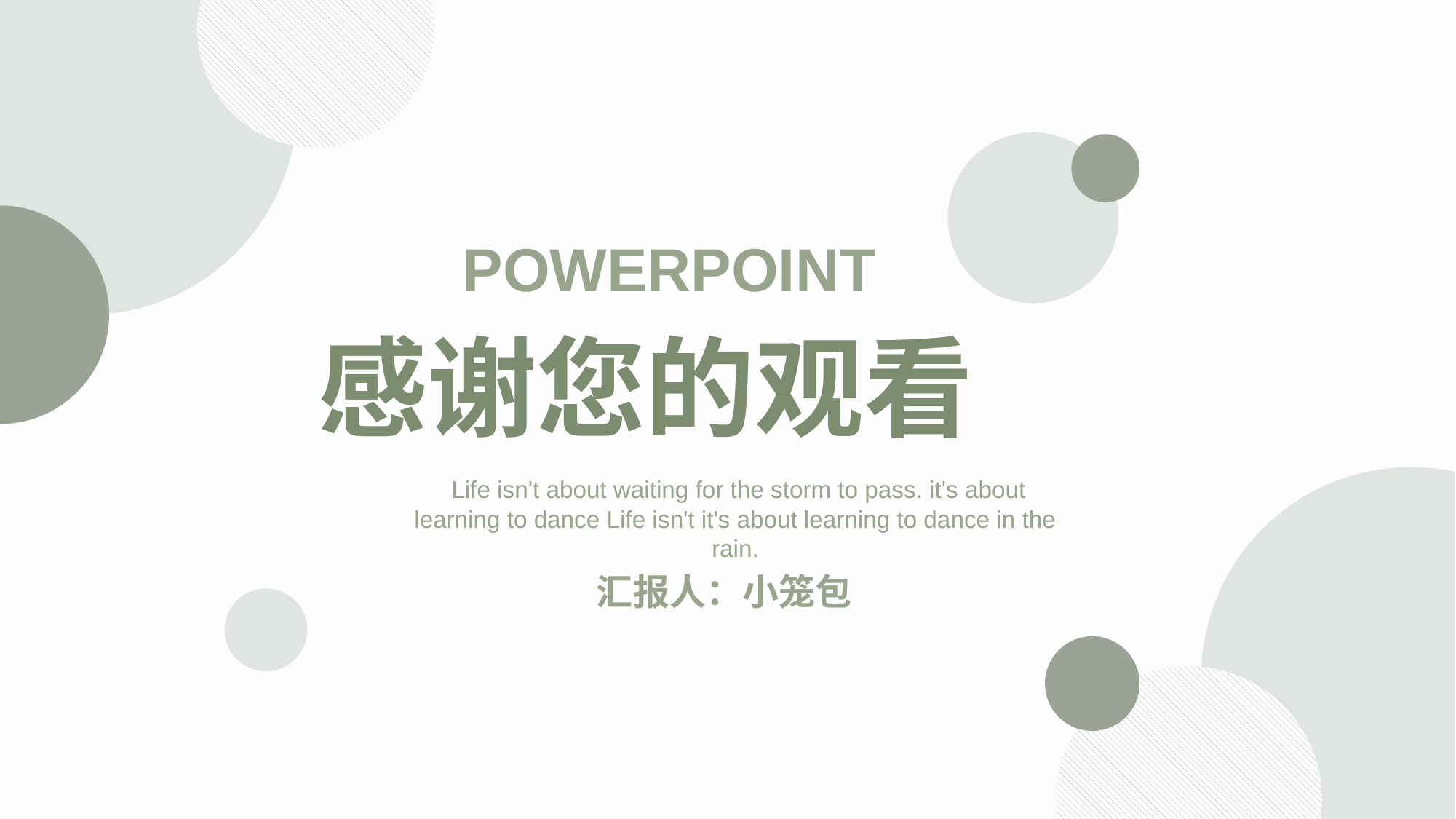

POWERPOINT
感谢您的观看

 Life isn't about waiting for the storm to pass. it's about learning to dance Life isn't it's about learning to dance in the rain.
汇报人：小笼包